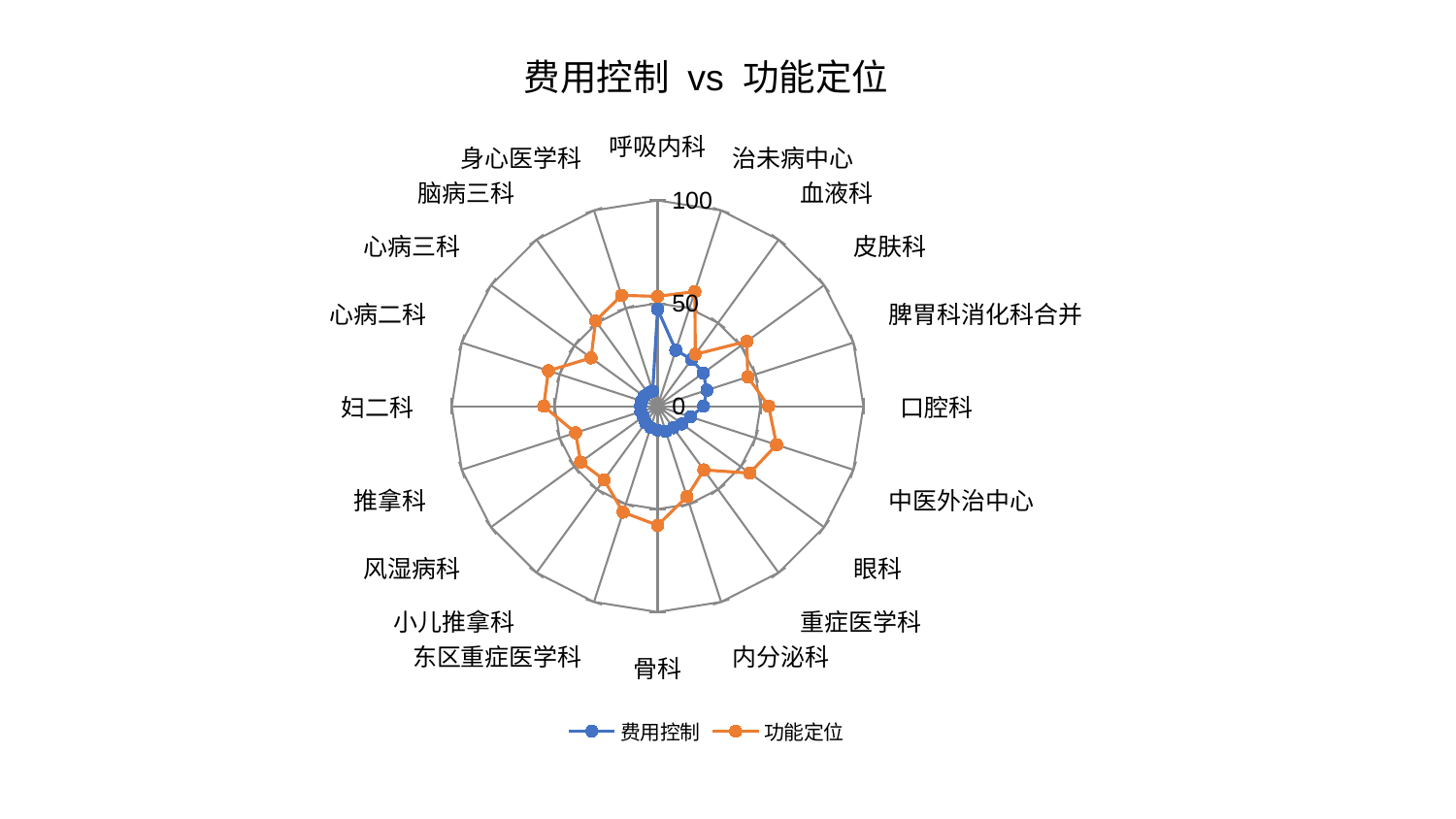

### Chart: 费用控制 vs 功能定位

| Category | 费用控制 | 功能定位 |
|---|---|---|
| 呼吸内科 | 47.077973912574535 | 53.36075574284265 |
| 治未病中心 | 28.633206741636943 | 58.56520814836335 |
| 血液科 | 28.080327376609187 | 31.169359686330374 |
| 皮肤科 | 27.45172955848078 | 53.57828770513224 |
| 脾胃科消化科合并 | 25.202839925381323 | 46.07808315977034 |
| 口腔科 | 22.336288700351993 | 53.96959695887519 |
| 中医外治中心 | 16.814910877084362 | 60.78081138442299 |
| 眼科 | 14.611089611197606 | 55.341842984123346 |
| 重症医学科 | 12.943975837986393 | 38.27867914554814 |
| 内分泌科 | 12.827225889431453 | 46.19524134724277 |
| 骨科 | 11.638526635334985 | 57.87971814171731 |
| 东区重症医学科 | 10.93647890937587 | 54.15961885337331 |
| 小儿推拿科 | 9.919776957208331 | 44.22397342669788 |
| 风湿病科 | 8.596583284310318 | 46.20124231609927 |
| 推拿科 | 8.55922776236176 | 41.86143953191208 |
| 妇二科 | 8.283334738713386 | 55.30521994255142 |
| 心病二科 | 8.16661194926379 | 55.72457682494343 |
| 心病三科 | 8.138430199042354 | 39.94374506207634 |
| 脑病三科 | 7.798376880099382 | 51.229343234120435 |
| 身心医学科 | 7.718393742456581 | 56.6185375064674 |
43